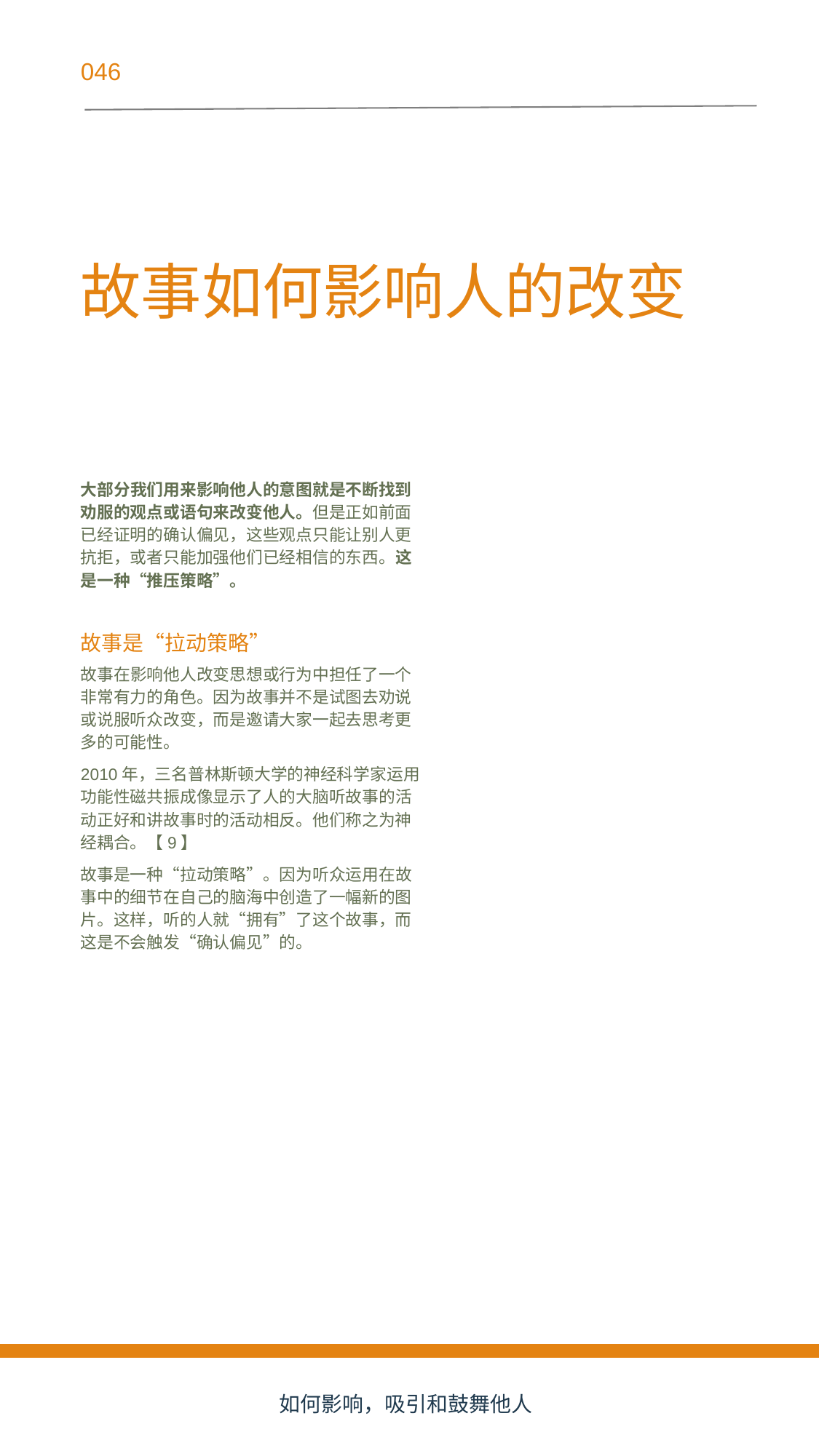

046

故事如何影响人的改变

大部分我们用来影响他人的意图就是不断找到
劝服的观点或语句来改变他人。但是正如前面
已经证明的确认偏见，这些观点只能让别人更
抗拒，或者只能加强他们已经相信的东西。这
是一种“推压策略”。

故事是“拉动策略”
故事在影响他人改变思想或行为中担任了一个
非常有力的角色。因为故事并不是试图去劝说
或说服听众改变，而是邀请大家一起去思考更
多的可能性。
2010年，三名普林斯顿大学的神经科学家运用
功能性磁共振成像显示了人的大脑听故事的活
动正好和讲故事时的活动相反。他们称之为神
经耦合。【9】
故事是一种“拉动策略”。因为听众运用在故
事中的细节在自己的脑海中创造了一幅新的图
片。这样，听的人就“拥有”了这个故事，而
这是不会触发“确认偏见”的。

	如何影响，吸引和鼓舞他人
41

	41